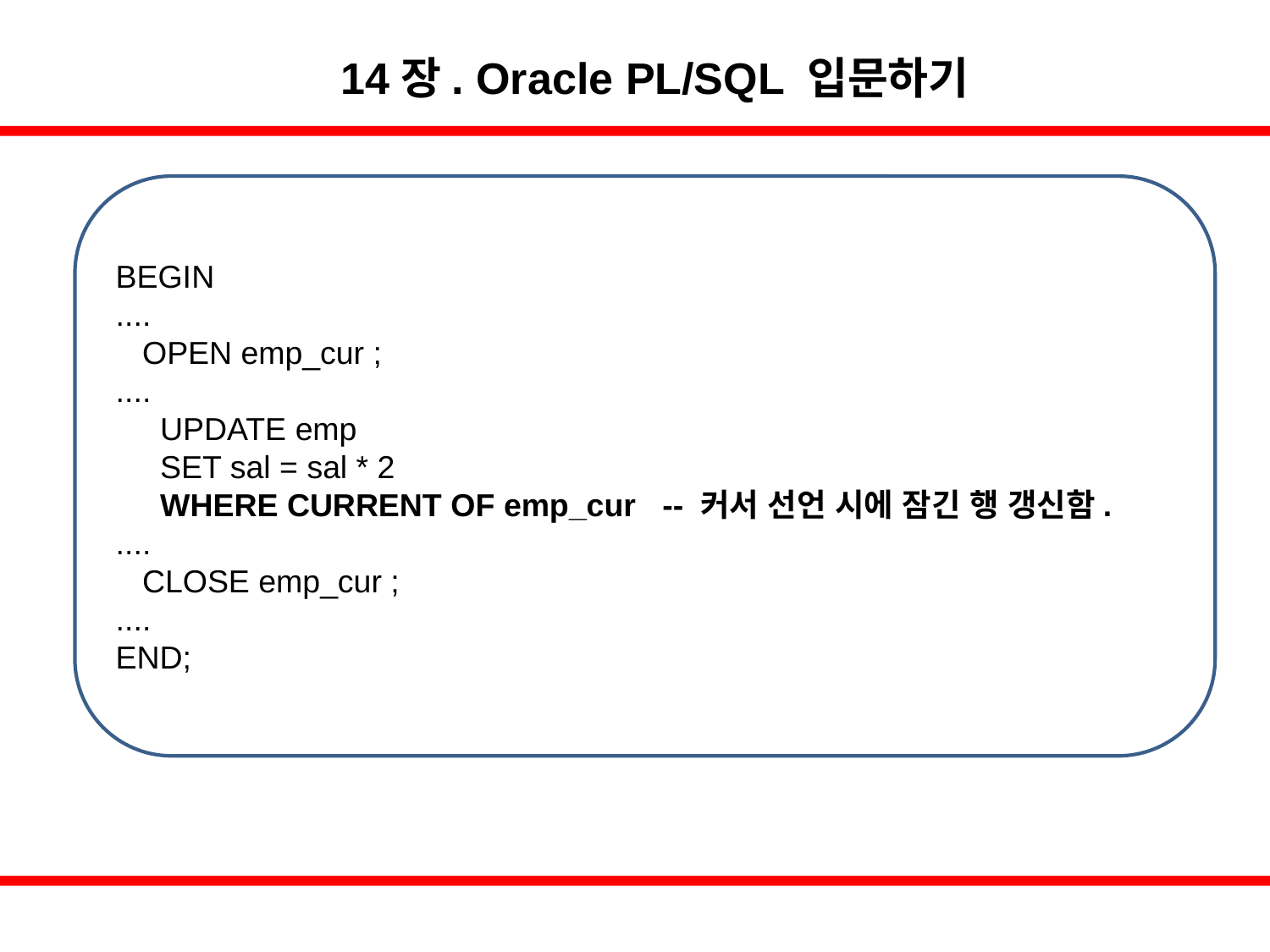

14장. Oracle PL/SQL 입문하기

BEGIN
....
   OPEN emp_cur ;
....
     UPDATE emp
     SET sal = sal * 2
     WHERE CURRENT OF emp_cur   -- 커서 선언 시에 잠긴 행 갱신함.
....
   CLOSE emp_cur ;
....
END;